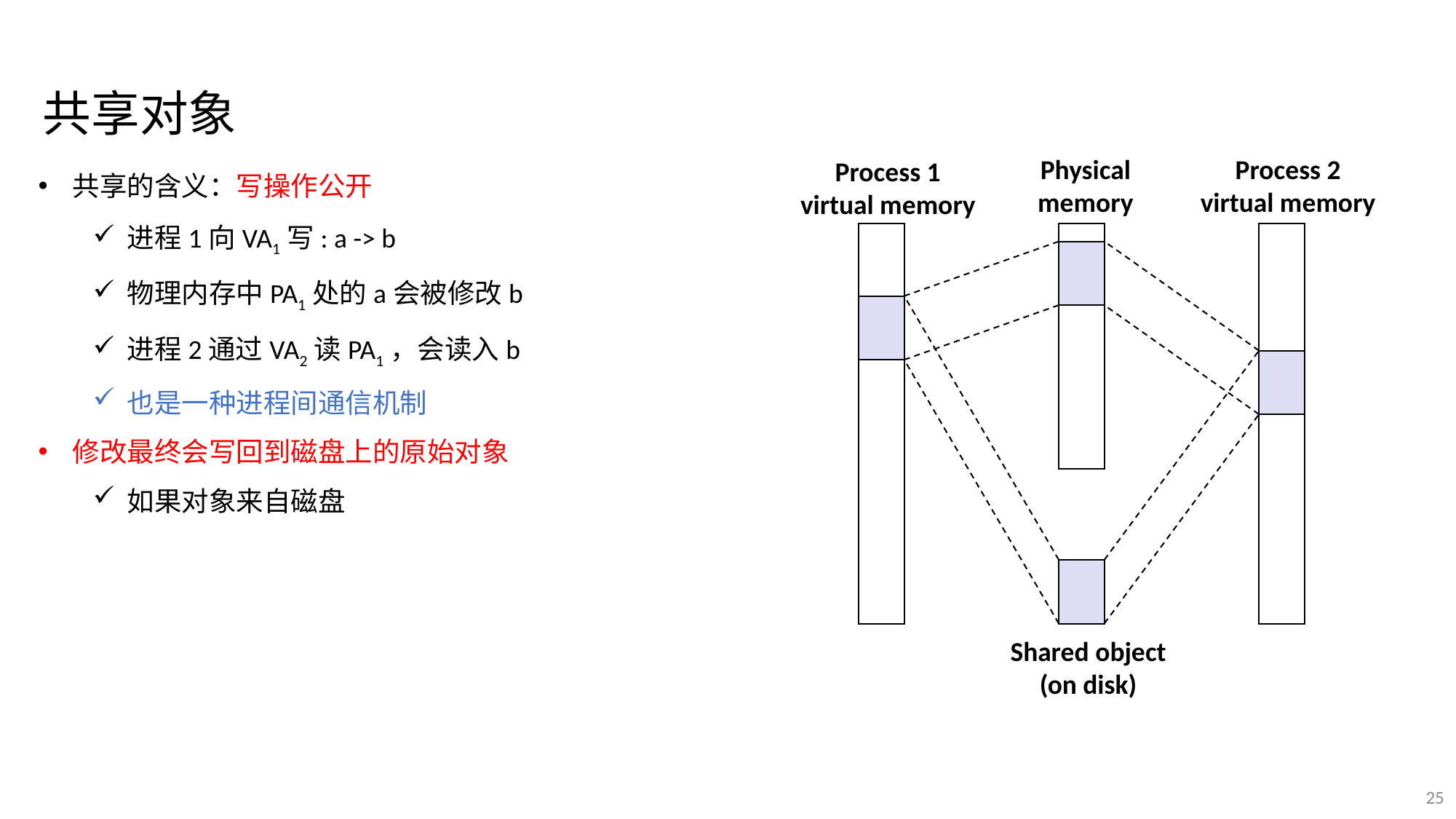

共享对象
Physical
memory
Process 2
virtual memory
共享的含义：写操作公开
进程1向VA1写: a -> b
物理内存中PA1处的a会被修改b
进程2通过VA2读PA1，会读入b
也是一种进程间通信机制
修改最终会写回到磁盘上的原始对象
如果对象来自磁盘
Process 1
virtual memory

Shared object (on disk)
25